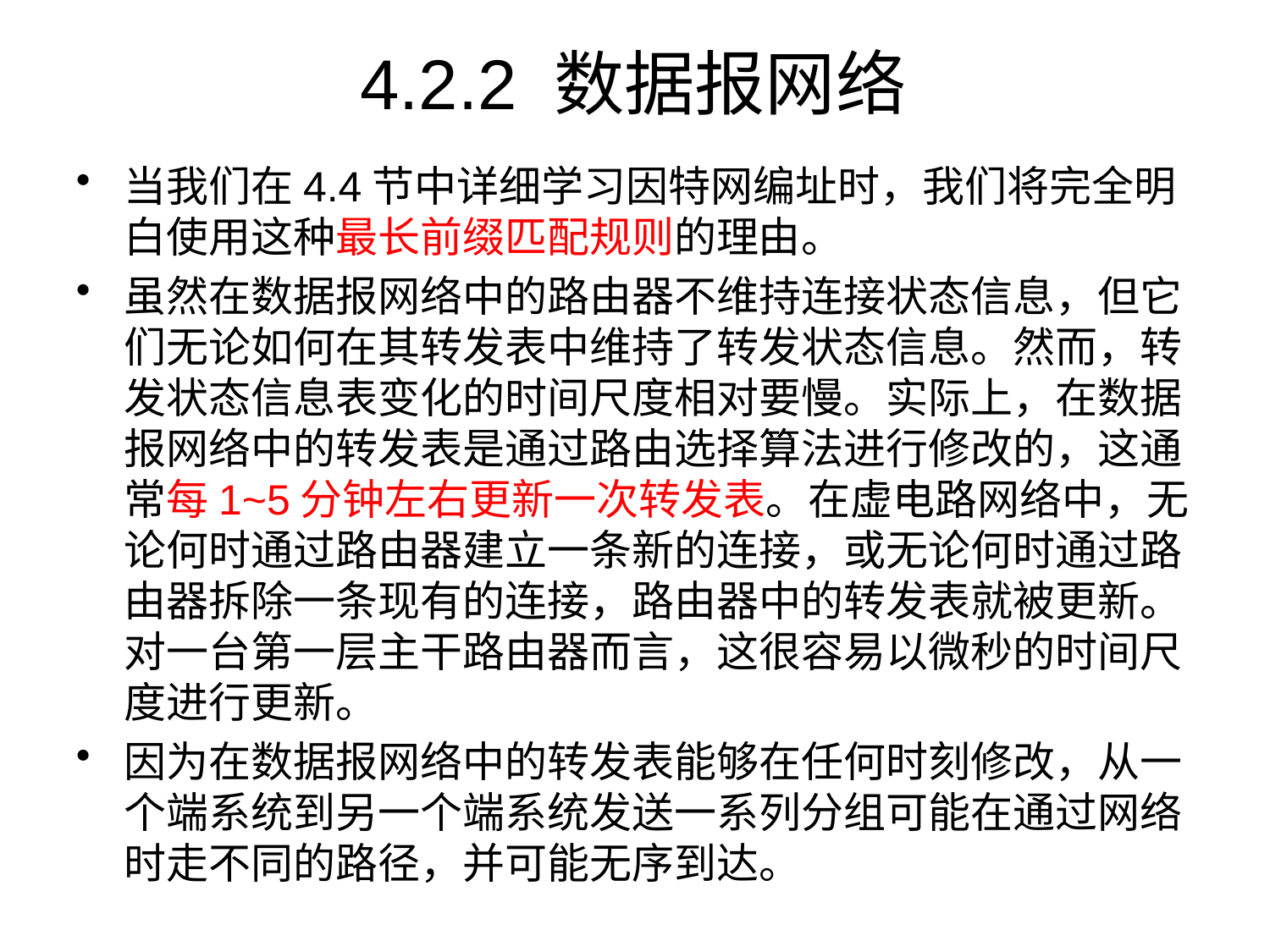

# 4.2.2 数据报网络
当我们在4.4节中详细学习因特网编址时，我们将完全明白使用这种最长前缀匹配规则的理由。
虽然在数据报网络中的路由器不维持连接状态信息，但它们无论如何在其转发表中维持了转发状态信息。然而，转发状态信息表变化的时间尺度相对要慢。实际上，在数据报网络中的转发表是通过路由选择算法进行修改的，这通常每1~5分钟左右更新一次转发表。在虚电路网络中，无论何时通过路由器建立一条新的连接，或无论何时通过路由器拆除一条现有的连接，路由器中的转发表就被更新。对一台第一层主干路由器而言，这很容易以微秒的时间尺度进行更新。
因为在数据报网络中的转发表能够在任何时刻修改，从一个端系统到另一个端系统发送一系列分组可能在通过网络时走不同的路径，并可能无序到达。